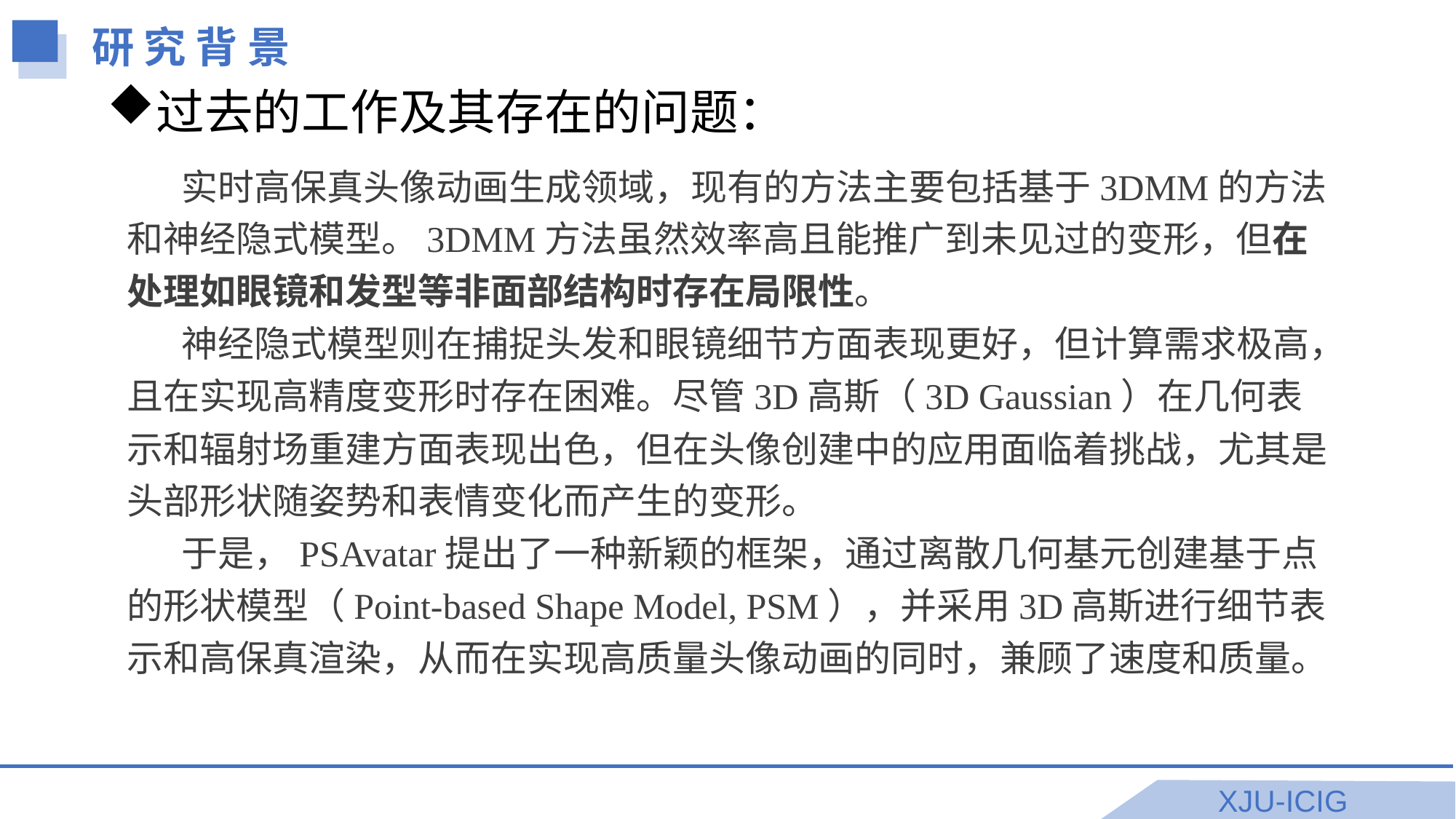

研 究 背 景

过去的工作及其存在的问题：
实时高保真头像动画生成领域，现有的方法主要包括基于3DMM的方法和神经隐式模型。3DMM方法虽然效率高且能推广到未见过的变形，但在处理如眼镜和发型等非面部结构时存在局限性。
神经隐式模型则在捕捉头发和眼镜细节方面表现更好，但计算需求极高，且在实现高精度变形时存在困难。尽管3D高斯（3D Gaussian）在几何表示和辐射场重建方面表现出色，但在头像创建中的应用面临着挑战，尤其是头部形状随姿势和表情变化而产生的变形。
于是，PSAvatar提出了一种新颖的框架，通过离散几何基元创建基于点的形状模型（Point-based Shape Model, PSM），并采用3D高斯进行细节表示和高保真渲染，从而在实现高质量头像动画的同时，兼顾了速度和质量。
XJU-ICIG